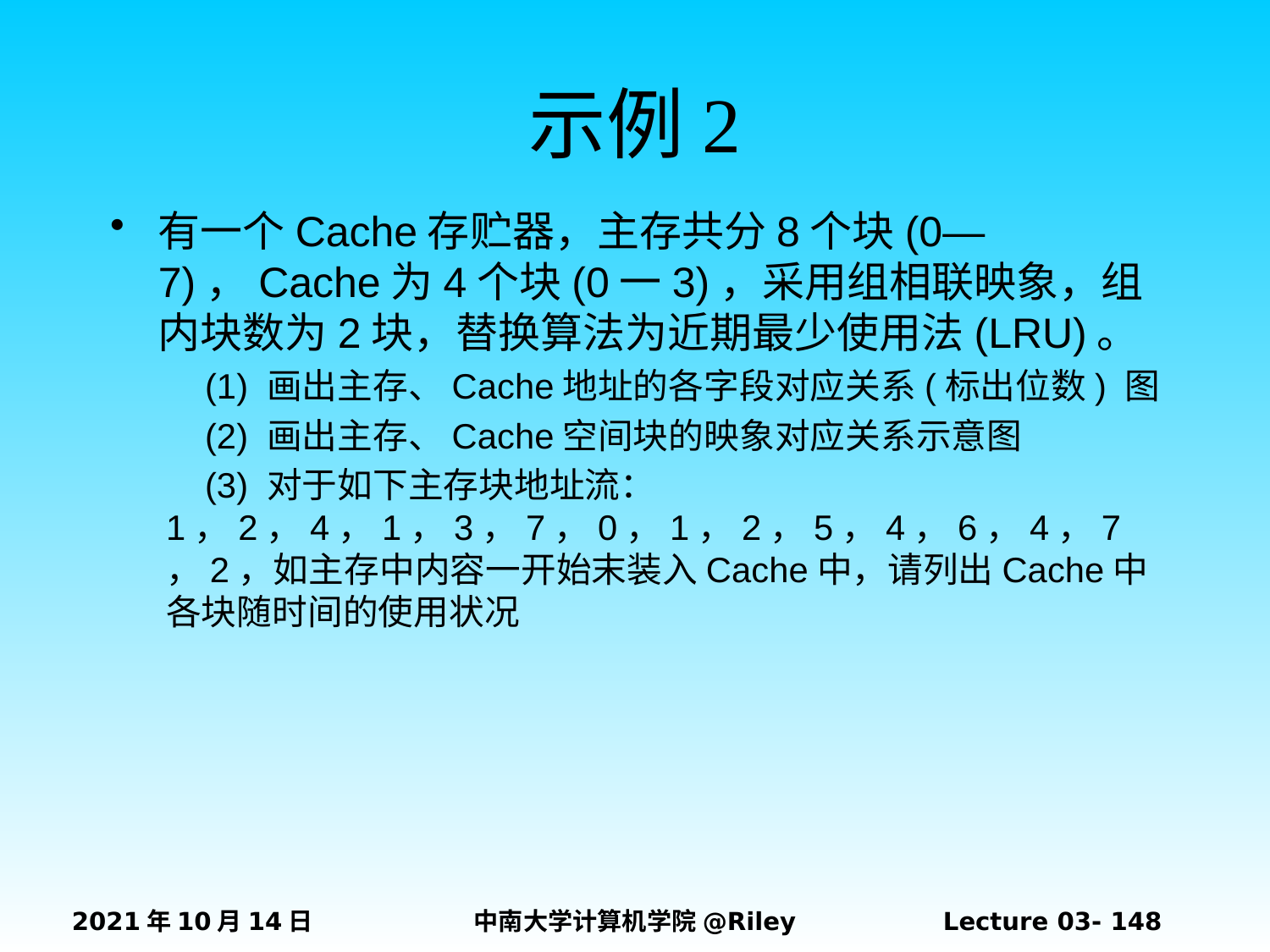

# 示例2
有一个Cache存贮器，主存共分8个块(0—7)，Cache为4个块(0一3)，采用组相联映象，组内块数为2块，替换算法为近期最少使用法(LRU)。
    (1) 画出主存、Cache地址的各字段对应关系(标出位数) 图
    (2) 画出主存、Cache空间块的映象对应关系示意图
    (3) 对于如下主存块地址流： 1，2，4，1，3，7，0，1，2，5，4，6，4，7，2，如主存中内容一开始末装入Cache中，请列出Cache中各块随时间的使用状况
2021年10月14日
中南大学计算机学院@Riley
Lecture 03- 148